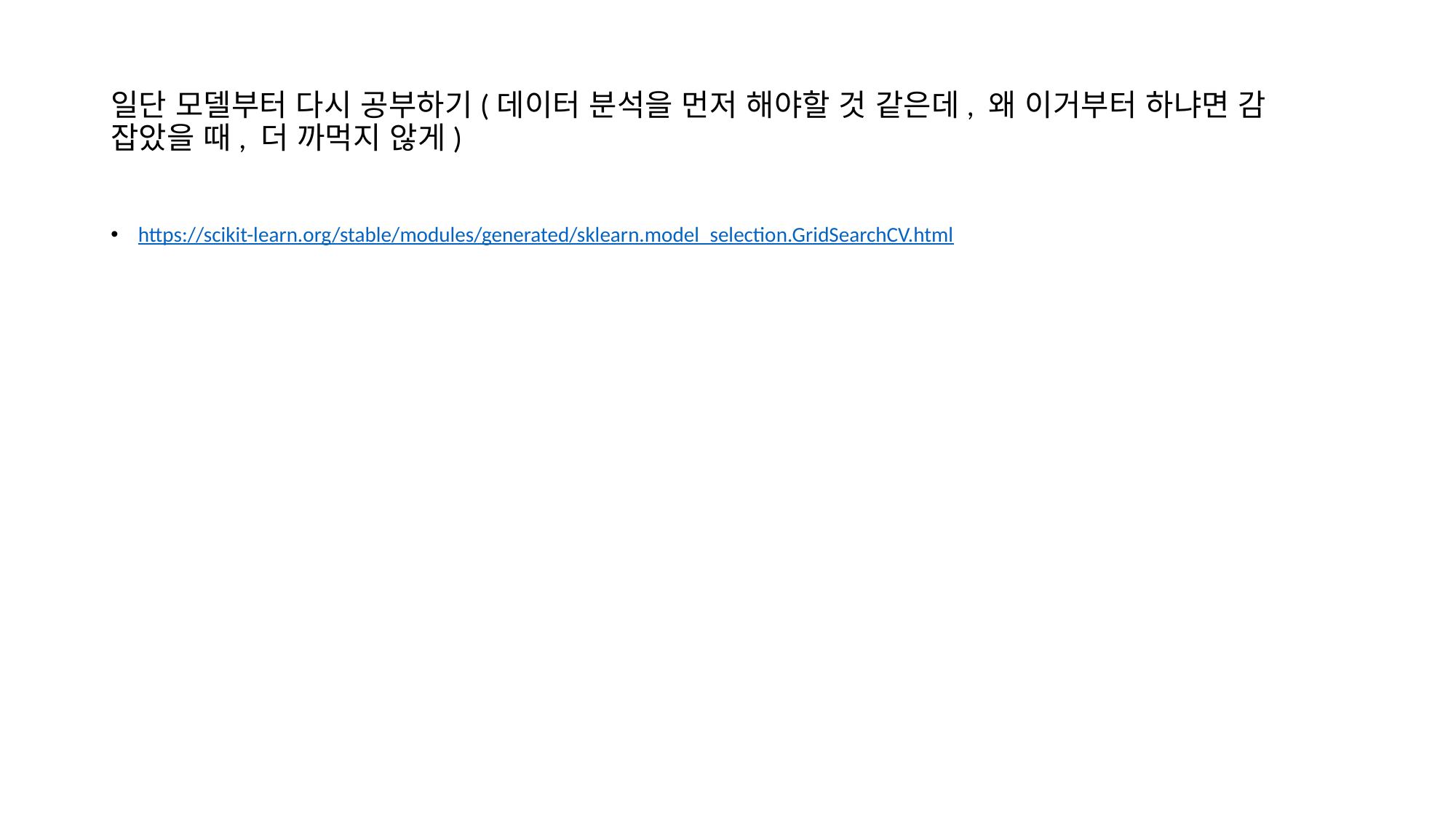

# 일단 모델부터 다시 공부하기(데이터 분석을 먼저 해야할 것 같은데, 왜 이거부터 하냐면 감 잡았을 때, 더 까먹지 않게)
https://scikit-learn.org/stable/modules/generated/sklearn.model_selection.GridSearchCV.html